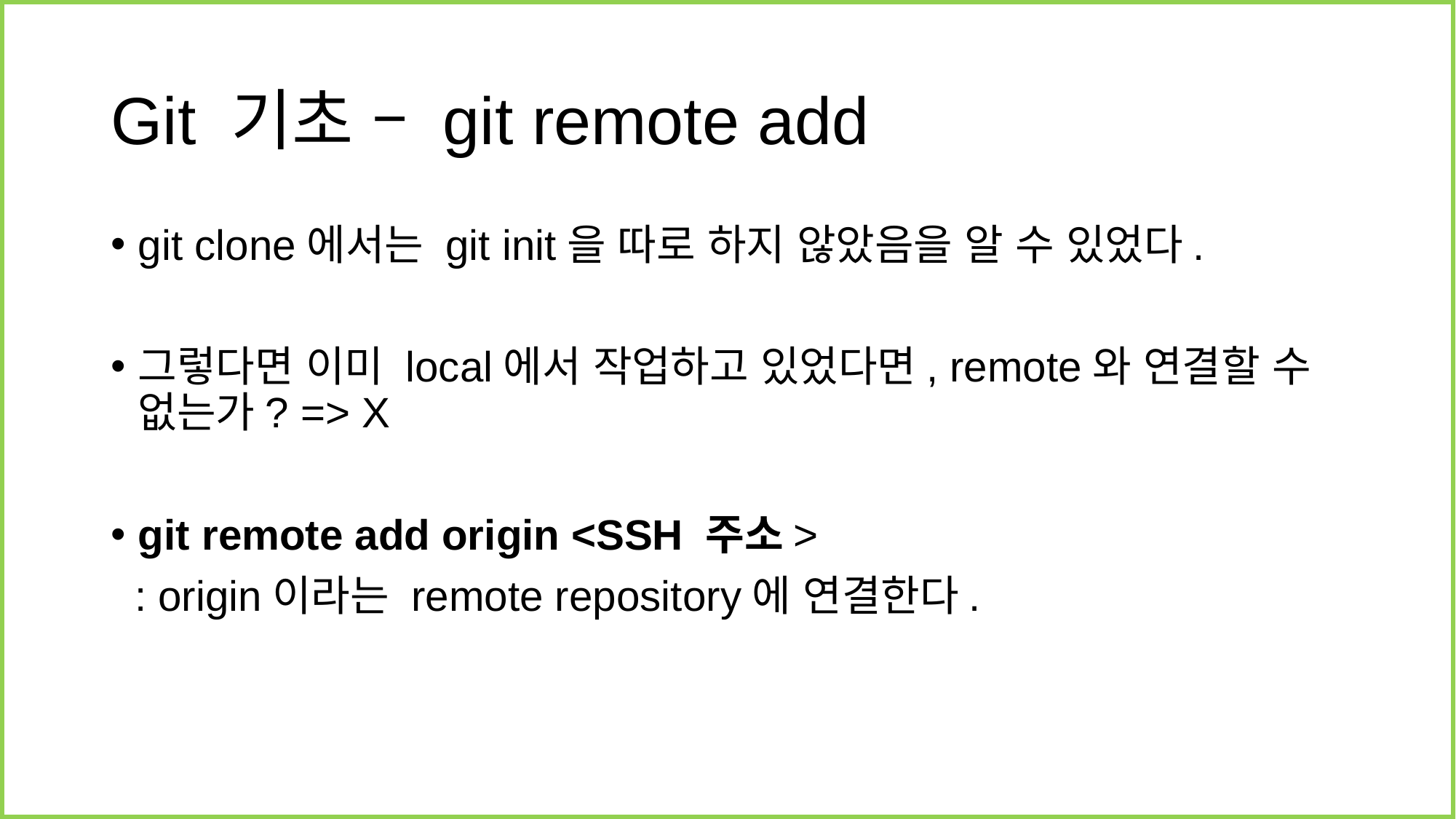

# Git 기초 – git remote add
git clone에서는 git init을 따로 하지 않았음을 알 수 있었다.

그렇다면 이미 local에서 작업하고 있었다면, remote와 연결할 수 없는가? => X

git remote add origin <SSH 주소>
  : origin이라는 remote repository에 연결한다.